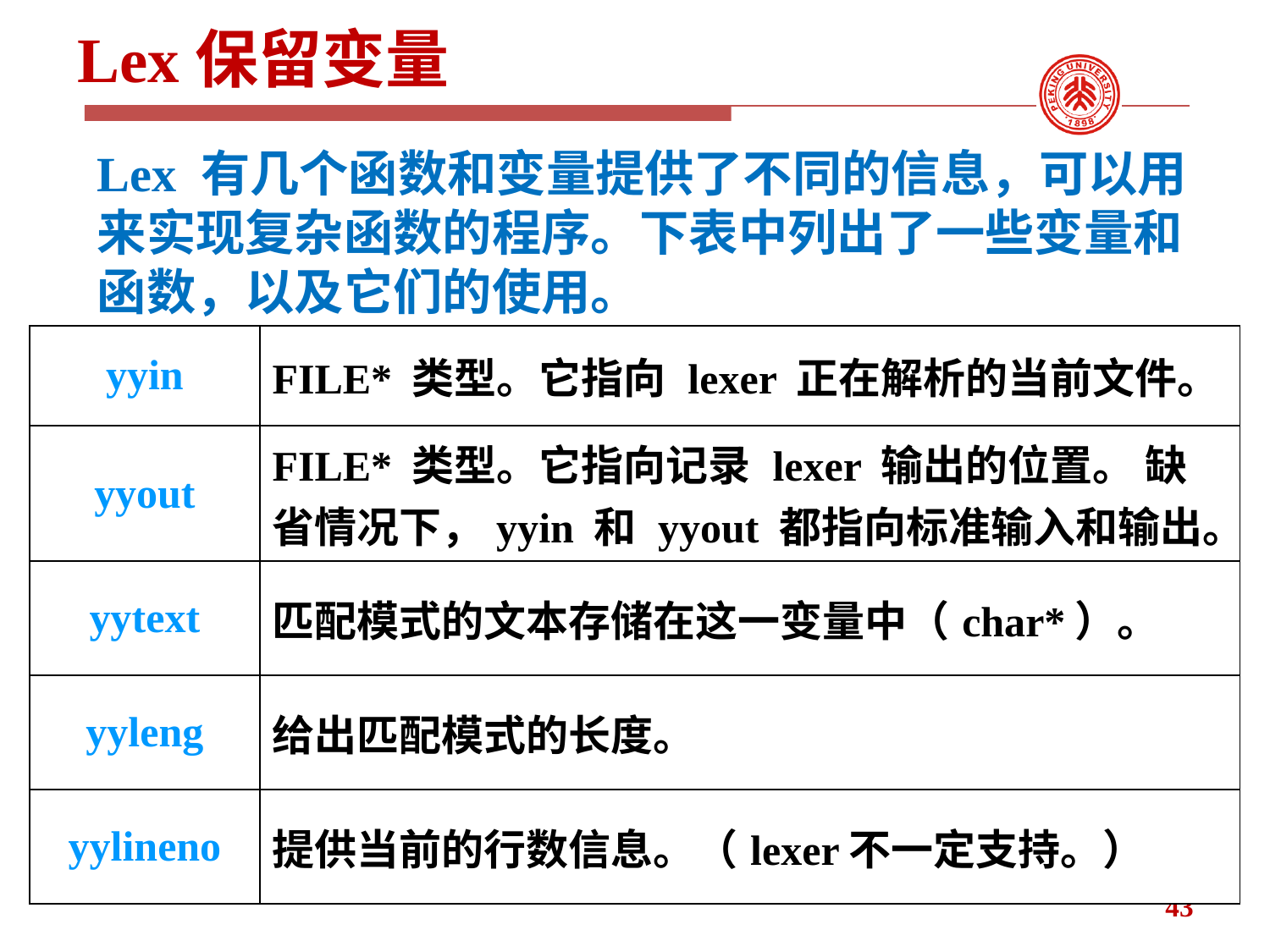

# Lex保留变量
Lex 有几个函数和变量提供了不同的信息，可以用来实现复杂函数的程序。下表中列出了一些变量和函数，以及它们的使用。
| yyin | FILE\* 类型。它指向 lexer 正在解析的当前文件。 |
| --- | --- |
| yyout | FILE\* 类型。它指向记录 lexer 输出的位置。 缺省情况下，yyin 和 yyout 都指向标准输入和输出。 |
| yytext | 匹配模式的文本存储在这一变量中（char\*）。 |
| yyleng | 给出匹配模式的长度。 |
| yylineno | 提供当前的行数信息。（lexer不一定支持。） |
43